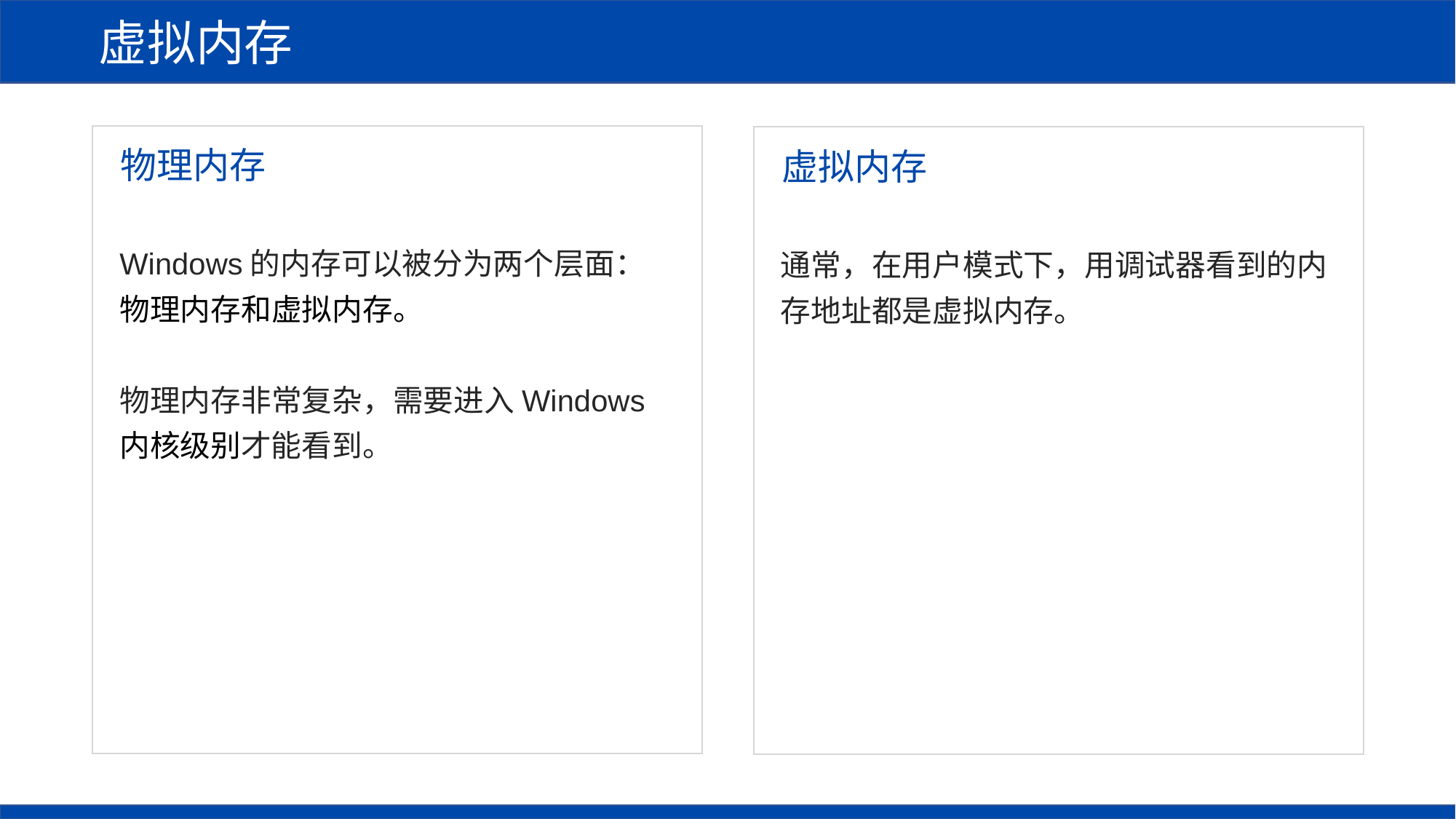

虚拟内存

物理内存
虚拟内存
Windows的内存可以被分为两个层面：物理内存和虚拟内存。

物理内存非常复杂，需要进入Windows内核级别才能看到。
通常，在用户模式下，用调试器看到的内存地址都是虚拟内存。